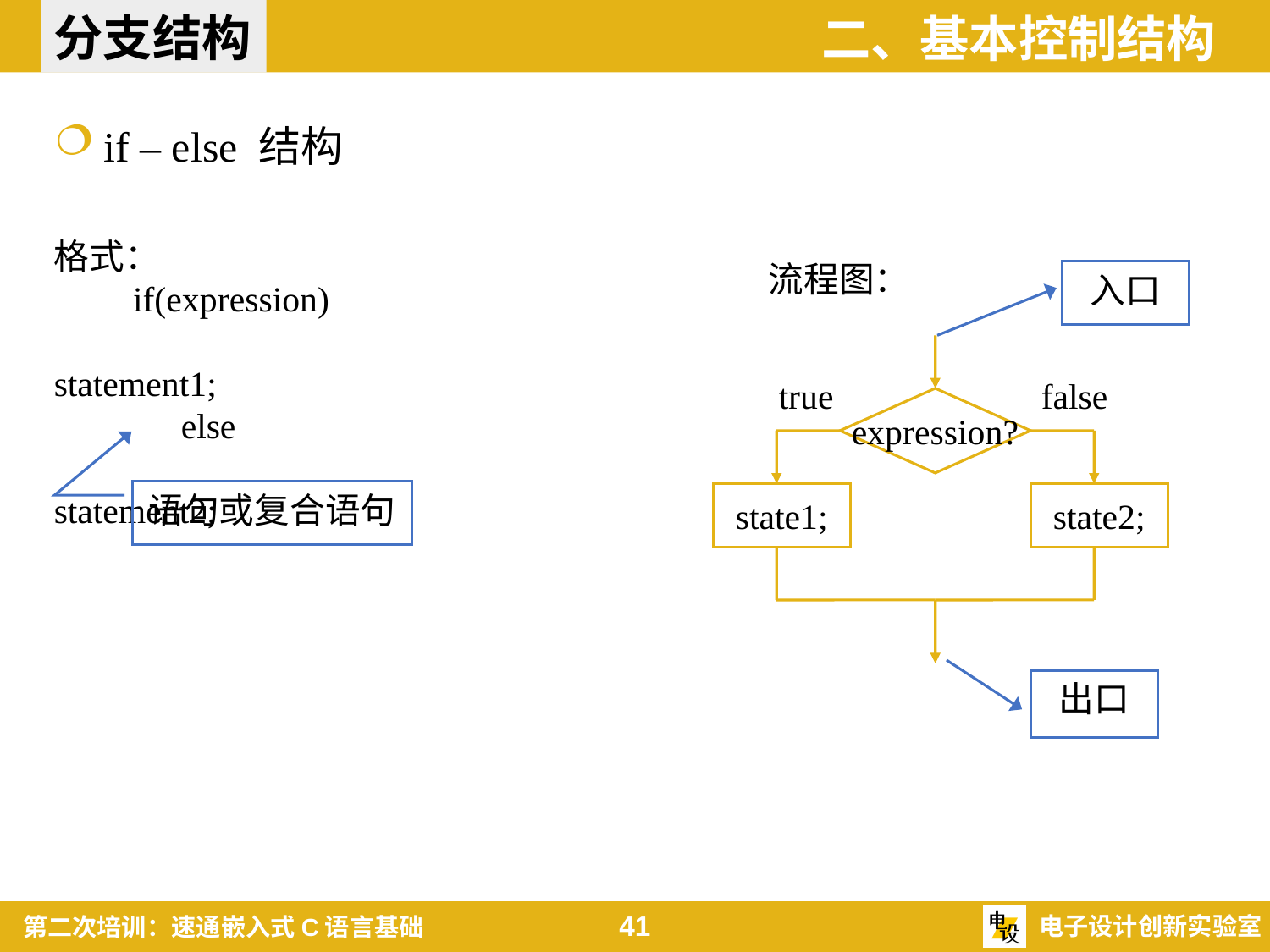

分支结构
二、基本控制结构
if – else 结构
格式：
　　if(expression)
	     statement1;
	else
	     statement2;
流程图：
入口

true
false
expression?

语句或复合语句
state1;
state2;

出口
41